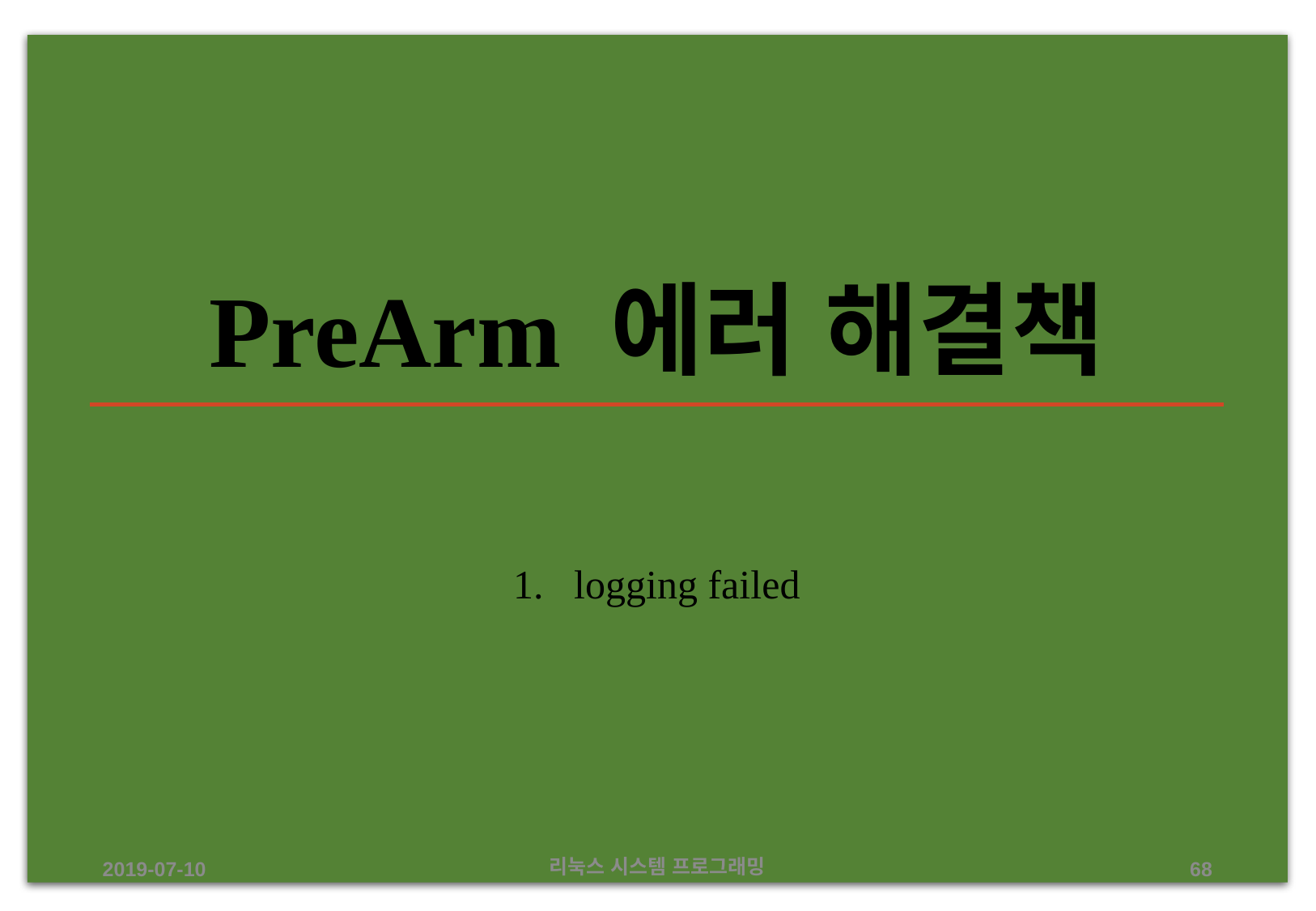

# PreArm 에러 해결책
logging failed

2019-07-10
리눅스 시스템 프로그래밍
68